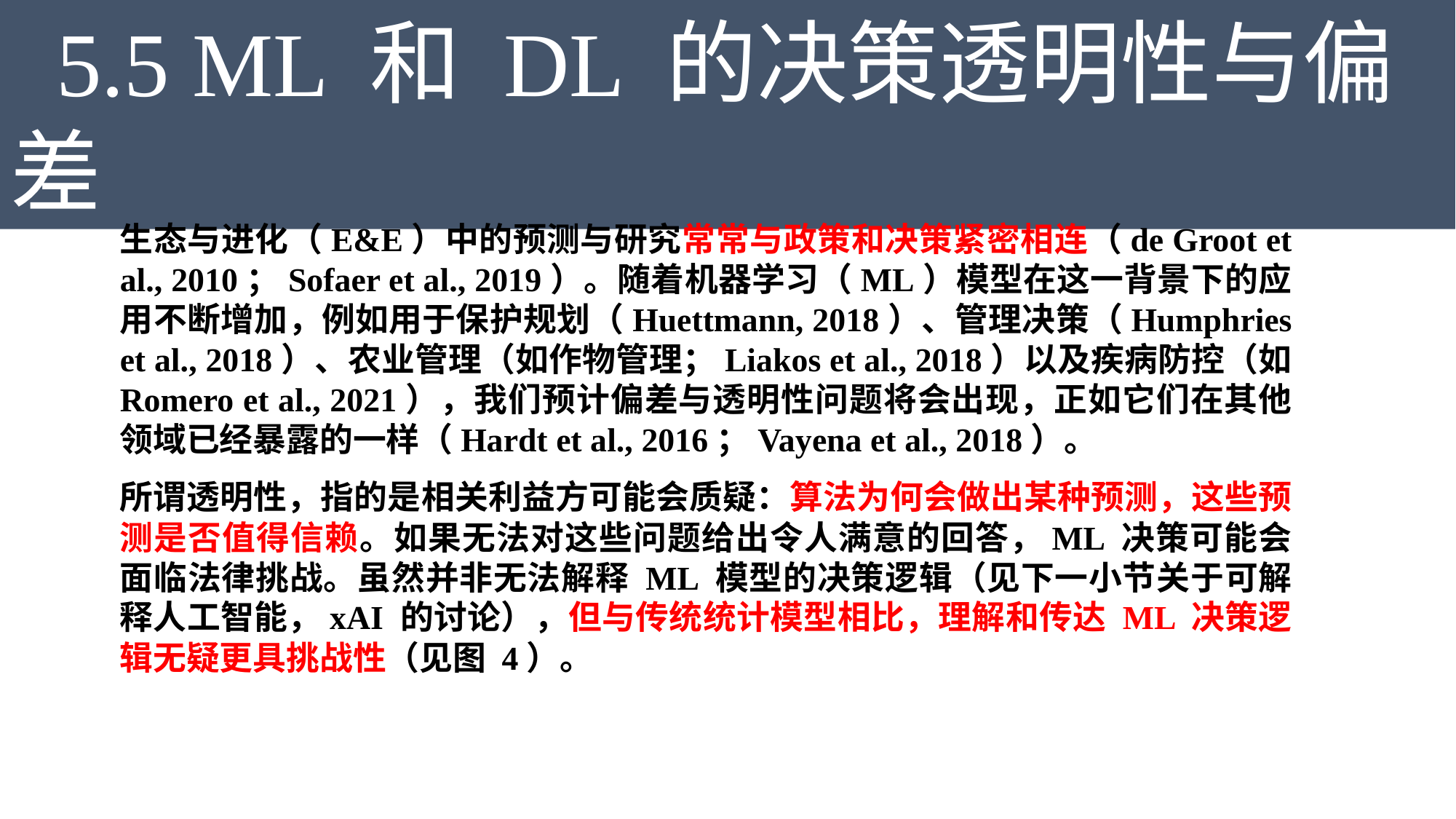

5.5 ML 和 DL 的决策透明性与偏差
生态与进化（E&E）中的预测与研究常常与政策和决策紧密相连（de Groot et al., 2010；Sofaer et al., 2019）。随着机器学习（ML）模型在这一背景下的应用不断增加，例如用于保护规划（Huettmann, 2018）、管理决策（Humphries et al., 2018）、农业管理（如作物管理；Liakos et al., 2018）以及疾病防控（如 Romero et al., 2021），我们预计偏差与透明性问题将会出现，正如它们在其他领域已经暴露的一样（Hardt et al., 2016；Vayena et al., 2018）。
所谓透明性，指的是相关利益方可能会质疑：算法为何会做出某种预测，这些预测是否值得信赖。如果无法对这些问题给出令人满意的回答，ML 决策可能会面临法律挑战。虽然并非无法解释 ML 模型的决策逻辑（见下一小节关于可解释人工智能，xAI 的讨论），但与传统统计模型相比，理解和传达 ML 决策逻辑无疑更具挑战性（见图 4）。